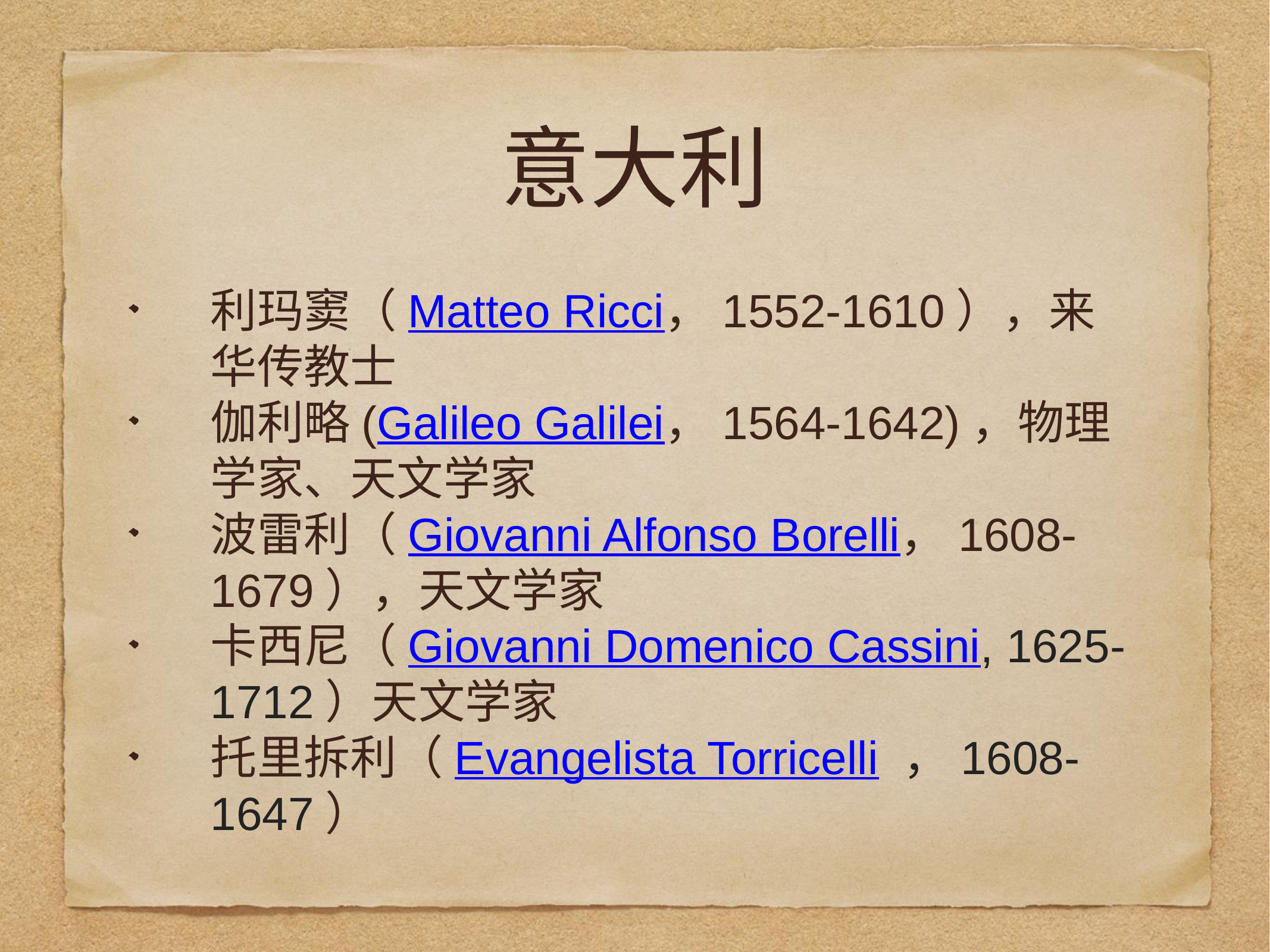

# 意大利
利玛窦（Matteo Ricci，1552-1610），来华传教士
伽利略(Galileo Galilei，1564-1642)，物理学家、天文学家
波雷利（Giovanni Alfonso Borelli，1608-1679），天文学家
卡西尼（Giovanni Domenico Cassini, 1625-1712）天文学家
托里拆利（Evangelista Torricelli ，1608-1647）